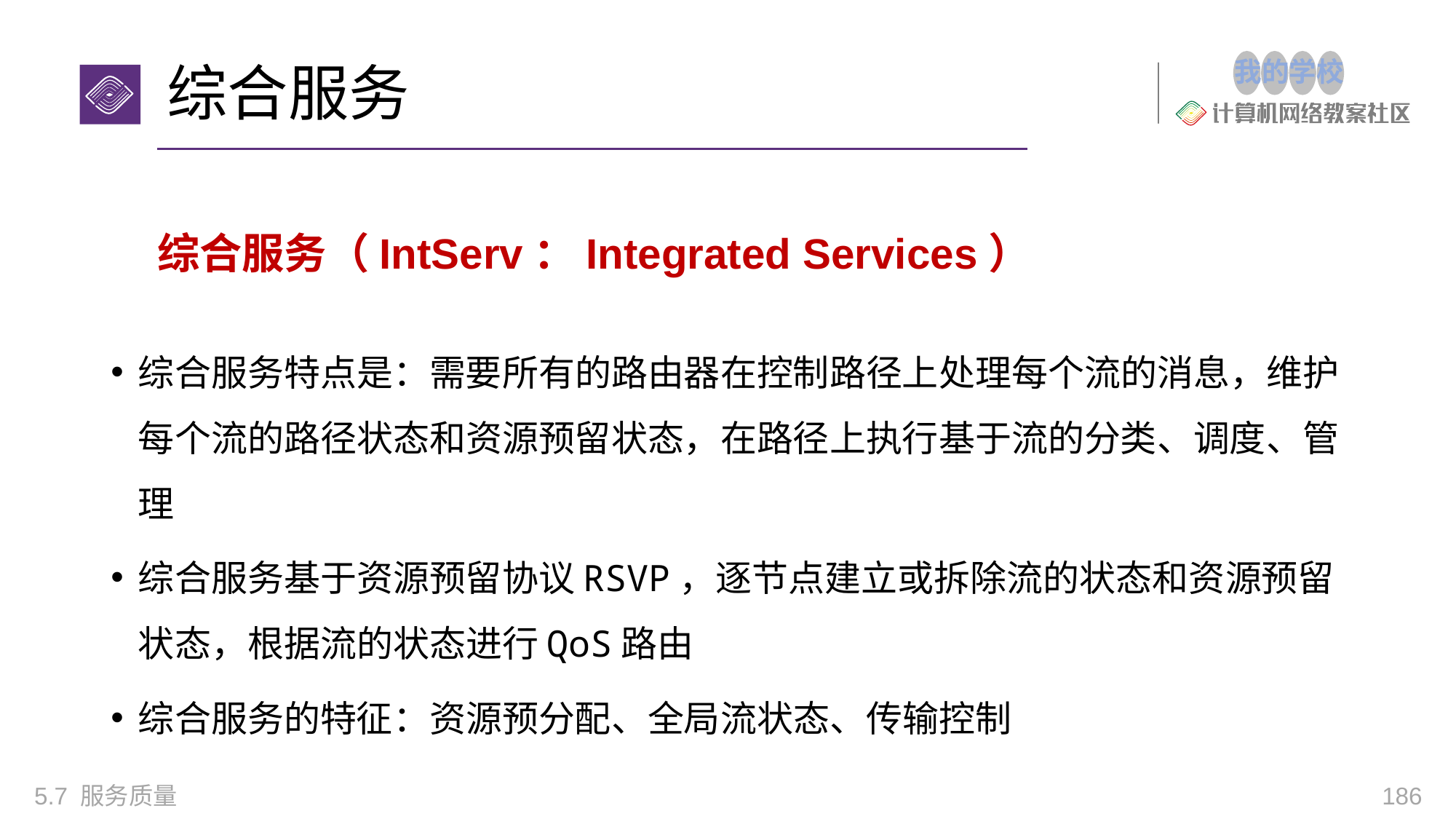

# 综合服务
综合服务（IntServ：Integrated Services）
综合服务特点是：需要所有的路由器在控制路径上处理每个流的消息，维护每个流的路径状态和资源预留状态，在路径上执行基于流的分类、调度、管理
综合服务基于资源预留协议RSVP，逐节点建立或拆除流的状态和资源预留状态，根据流的状态进行QoS路由
综合服务的特征：资源预分配、全局流状态、传输控制
5.7 服务质量
186